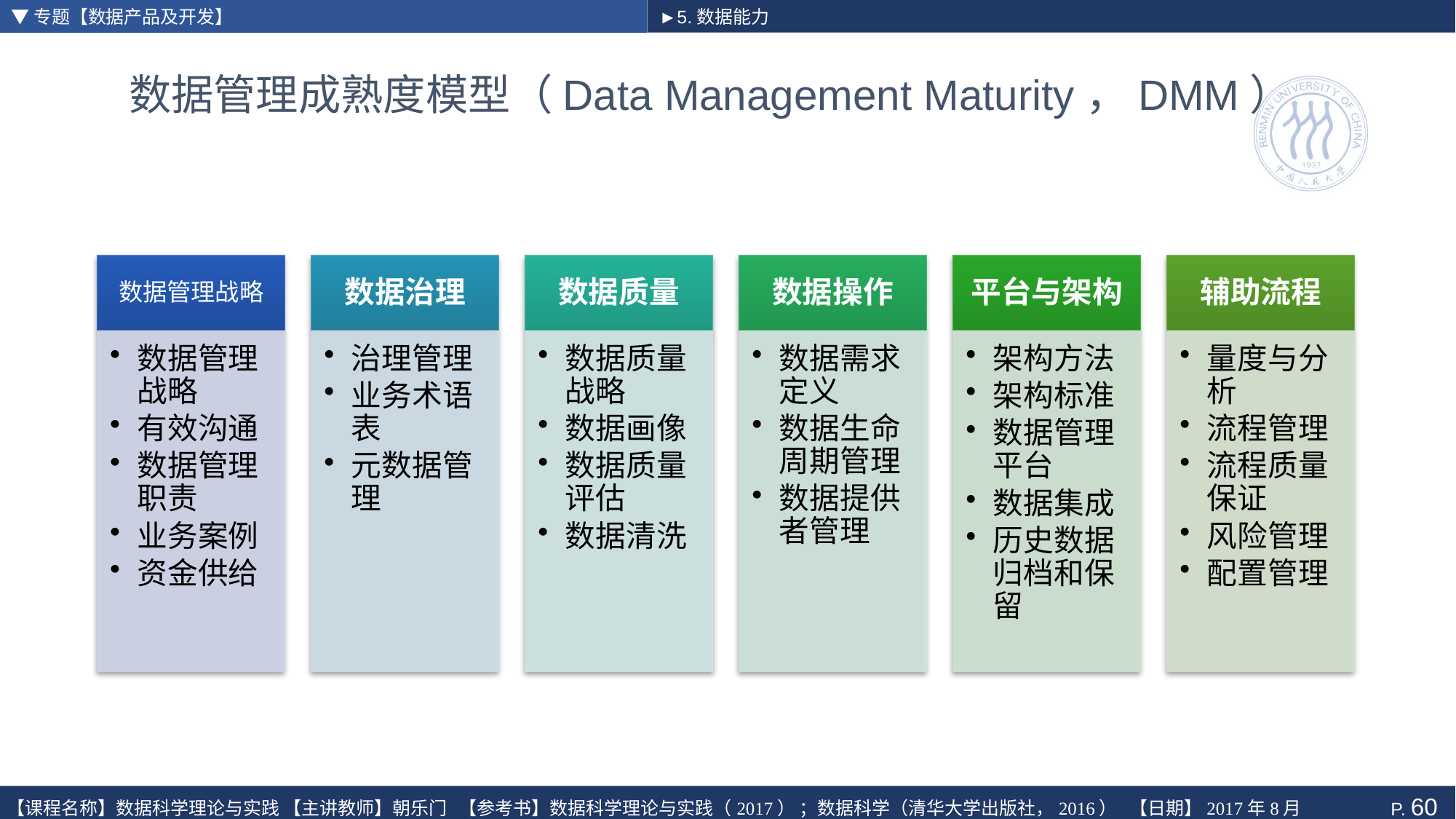

▼专题【数据产品及开发】

►5.数据能力

# 数据管理成熟度模型（Data Management Maturity，DMM）
数据管理战略
数据管理战略
有效沟通
数据管理职责
业务案例
资金供给
数据治理
治理管理
业务术语表
元数据管理
数据质量
数据质量战略
数据画像
数据质量评估
数据清洗
数据操作
数据需求定义
数据生命周期管理
数据提供者管理
平台与架构
架构方法
架构标准
数据管理平台
数据集成
历史数据归档和保留
辅助流程
量度与分析
流程管理
流程质量保证
风险管理
配置管理